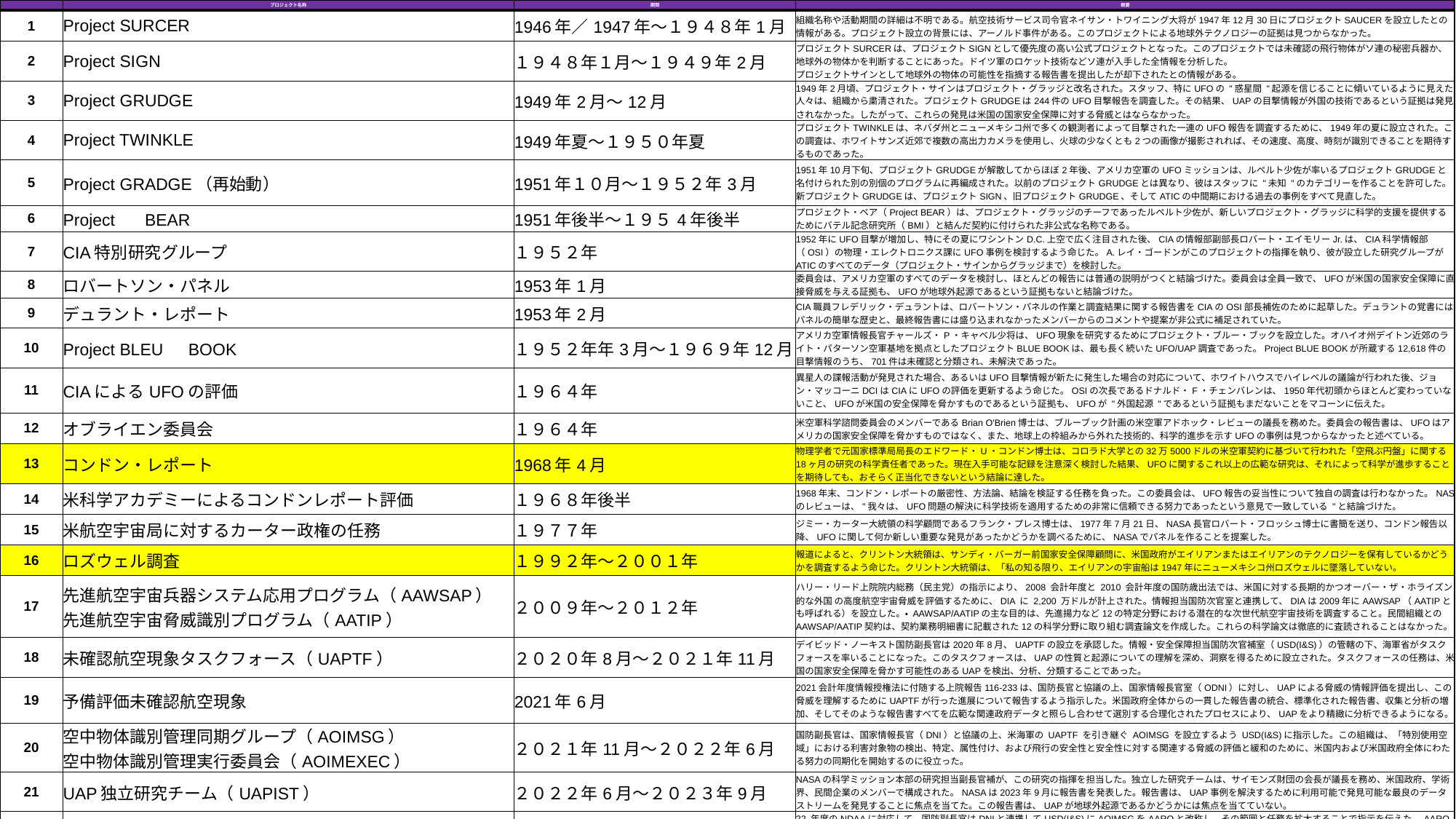

|  | プロジェクト名称 | 期間 | 概要 |
| --- | --- | --- | --- |
| 1 | Project SURCER | 1946年／1947年～１９４８年1月 | 組織名称や活動期間の詳細は不明である。航空技術サービス司令官ネイサン・トワイニング大将が1947年12月30日にプロジェクトSAUCERを設立したとの情報がある。プロジェクト設立の背景には、アーノルド事件がある。このプロジェクトによる地球外テクノロジーの証拠は見つからなかった。 |
| 2 | Project SIGN | １９４８年１月～１９４９年2月 | プロジェクトSURCERは、プロジェクトSIGNとして優先度の高い公式プロジェクトとなった。このプロジェクトでは未確認の飛行物体がソ連の秘密兵器か、地球外の物体かを判断することにあった。ドイツ軍のロケット技術などソ連が入手した全情報を分析した。 プロジェクトサインとして地球外の物体の可能性を指摘する報告書を提出したが却下されたとの情報がある。 |
| 3 | Project GRUDGE | 1949年2月～12月 | 1949年2月頃、プロジェクト・サインはプロジェクト・グラッジと改名された。スタッフ、特にUFOの "惑星間 "起源を信じることに傾いているように見えた人々は、組織から粛清された。プロジェクトGRUDGEは244件のUFO目撃報告を調査した。その結果、UAPの目撃情報が外国の技術であるという証拠は発見されなかった。したがって、これらの発見は米国の国家安全保障に対する脅威とはならなかった。 |
| 4 | Project TWINKLE | 1949年夏～１９５０年夏 | プロジェクトTWINKLEは、ネバダ州とニューメキシコ州で多くの観測者によって目撃された一連のUFO報告を調査するために、1949年の夏に設立された。この調査は、ホワイトサンズ近郊で複数の高出力カメラを使用し、火球の少なくとも2つの画像が撮影されれば、その速度、高度、時刻が識別できることを期待するものであった。 |
| 5 | Project GRADGE（再始動） | 1951年１０月～１９５２年3月 | 1951年10月下旬、プロジェクトGRUDGEが解散してからほぼ2年後、アメリカ空軍のUFOミッションは、ルペルト少佐が率いるプロジェクトGRUDGEと名付けられた別の別個のプログラムに再編成された。以前のプロジェクトGRUDGEとは異なり、彼はスタッフに "未知 "のカテゴリーを作ることを許可した。新プロジェクトGRUDGEは、プロジェクトSIGN、旧プロジェクトGRUDGE、そしてATICの中間期における過去の事例をすべて見直した。 |
| 6 | Project 　BEAR | 1951年後半～１９５4年後半 | プロジェクト・ベア（Project BEAR）は、プロジェクト・グラッジのチーフであったルペルト少佐が、新しいプロジェクト・グラッジに科学的支援を提供するためにバテル記念研究所（BMI）と結んだ契約に付けられた非公式な名称である。 |
| 7 | CIA特別研究グループ | １９５２年 | 1952年にUFO目撃が増加し、特にその夏にワシントンD.C.上空で広く注目された後、CIAの情報部副部長ロバート・エイモリーJr.は、CIA科学情報部（OSI）の物理・エレクトロニクス課にUFO事例を検討するよう命じた。A.レイ・ゴードンがこのプロジェクトの指揮を執り、彼が設立した研究グループがATICのすべてのデータ（プロジェクト・サインからグラッジまで）を検討した。 |
| 8 | ロバートソン・パネル | 1953年1月 | 委員会は、アメリカ空軍のすべてのデータを検討し、ほとんどの報告には普通の説明がつくと結論づけた。委員会は全員一致で、UFOが米国の国家安全保障に直接脅威を与える証拠も、UFOが地球外起源であるという証拠もないと結論づけた。 |
| 9 | デュラント・レポート | 1953年2月 | CIA職員フレデリック・デュラントは、ロバートソン・パネルの作業と調査結果に関する報告書をCIAのOSI部長補佐のために起草した。デュラントの覚書には、パネルの簡単な歴史と、最終報告書には盛り込まれなかったメンバーからのコメントや提案が非公式に補足されていた。 |
| 10 | Project BLEU　BOOK | １９５２年年3月～１９６９年12月 | アメリカ空軍情報長官チャールズ・P・キャベル少将は、UFO現象を研究するためにプロジェクト・ブルー・ブックを設立した。オハイオ州デイトン近郊のライト・パターソン空軍基地を拠点としたプロジェクトBLUE BOOKは、最も長く続いたUFO/UAP調査であった。Project BLUE BOOKが所蔵する12,618件の目撃情報のうち、701件は未確認と分類され、未解決であった。 |
| 11 | CIAによるUFOの評価 | １９６４年 | 異星人の諜報活動が発見された場合、あるいはUFO目撃情報が新たに発生した場合の対応について、ホワイトハウスでハイレベルの議論が行われた後、ジョン・マッコーニDCIはCIAにUFOの評価を更新するよう命じた。OSIの次長であるドナルド・F・チェンバレンは、1950年代初頭からほとんど変わっていないこと、UFOが米国の安全保障を脅かすものであるという証拠も、UFOが "外国起源 "であるという証拠もまだないことをマコーンに伝えた。 |
| 12 | オブライエン委員会 | １９６４年 | 米空軍科学諮問委員会のメンバーであるBrian O'Brien博士は、ブルーブック計画の米空軍アドホック・レビューの議長を務めた。委員会の報告書は、UFOはアメリカの国家安全保障を脅かすものではなく、また、地球上の枠組みから外れた技術的、科学的進歩を示すUFOの事例は見つからなかったと述べている。 |
| 13 | コンドン・レポート | 1968年4月 | 物理学者で元国家標準局局長のエドワード・U・コンドン博士は、コロラド大学との32万5000ドルの米空軍契約に基づいて行われた「空飛ぶ円盤」に関する18ヶ月の研究の科学責任者であった。現在入手可能な記録を注意深く検討した結果、UFOに関するこれ以上の広範な研究は、それによって科学が進歩することを期待しても、おそらく正当化できないという結論に達した。 |
| 14 | 米科学アカデミーによるコンドンレポート評価 | １９６８年後半 | 1968年末、コンドン・レポートの厳密性、方法論、結論を検証する任務を負った。この委員会は、UFO報告の妥当性について独自の調査は行わなかった。NASのレビューは、"我々は、UFO問題の解決に科学技術を適用するための非常に信頼できる努力であったという意見で一致している "と結論づけた。 |
| 15 | 米航空宇宙局に対するカーター政権の任務 | １９７７年 | ジミー・カーター大統領の科学顧問であるフランク・プレス博士は、1977年7月21日、NASA長官ロバート・フロッシュ博士に書簡を送り、コンドン報告以降、UFOに関して何か新しい重要な発見があったかどうかを調べるために、NASAでパネルを作ることを提案した。 |
| 16 | ロズウェル調査 | １９９２年～２００１年 | 報道によると、クリントン大統領は、サンディ・バーガー前国家安全保障顧問に、米国政府がエイリアンまたはエイリアンのテクノロジーを保有しているかどうかを調査するよう命じた。クリントン大統領は、「私の知る限り、エイリアンの宇宙船は1947年にニューメキシコ州ロズウェルに墜落していない。 |
| 17 | 先進航空宇宙兵器システム応用プログラム（AAWSAP） 先進航空宇宙脅威識別プログラム（AATIP） | ２００９年～２０１２年 | ハリー・リード上院院内総務（民主党）の指示により、2008 会計年度と 2010 会計年度の国防歳出法では、米国に対する長期的かつオーバー・ザ・ホライズン的な外国 の高度航空宇宙脅威を評価するために、DIA に 2,200 万ドルが計上された。情報担当国防次官室と連携して、DIAは2009年にAAWSAP（AATIPとも呼ばれる）を設立した。• AAWSAP/AATIPの主な目的は、先進揚力など12の特定分野における潜在的な次世代航空宇宙技術を調査すること。民間組織とのAAWSAP/AATIP契約は、契約業務明細書に記載された12の科学分野に取り組む調査論文を作成した。これらの科学論文は徹底的に査読されることはなかった。 |
| 18 | 未確認航空現象タスクフォース（UAPTF） | ２０２０年8月～２０２１年11月 | デイビッド・ノーキスト国防副長官は2020年8月、UAPTFの設立を承認した。情報・安全保障担当国防次官補室（USD(I&S)）の管轄の下、海軍省がタスクフォースを率いることになった。このタスクフォースは、UAPの性質と起源についての理解を深め、洞察を得るために設立された。タスクフォースの任務は、米国の国家安全保障を脅かす可能性のあるUAPを検出、分析、分類することであった。 |
| 19 | 予備評価未確認航空現象 | 2021年6月 | 2021会計年度情報授権法に付随する上院報告116-233は、国防長官と協議の上、国家情報長官室（ODNI）に対し、UAPによる脅威の情報評価を提出し、この脅威を理解するためにUAPTFが行った進展について報告するよう指示した。米国政府全体からの一貫した報告書の統合、標準化された報告書、収集と分析の増加、そしてそのような報告書すべてを広範な関連政府データと照らし合わせて選別する合理化されたプロセスにより、UAPをより精緻に分析できるようになる。 |
| 20 | 空中物体識別管理同期グループ（AOIMSG） 空中物体識別管理実行委員会（AOIMEXEC） | ２０２１年11月～２０２２年6月 | 国防副長官は、国家情報長官（DNI）と協議の上、米海軍の UAPTF を引き継ぐ AOIMSG を設立するよう USD(I&S)に指示した。この組織は、「特別使用空域」における利害対象物の検出、特定、属性付け、および飛行の安全性と安全性に対する関連する脅威の評価と緩和のために、米国内および米国政府全体にわたる努力の同期化を開始するのに役立った。 |
| 21 | UAP独立研究チーム（UAPIST） | ２０２２年6月～２０２３年9月 | NASAの科学ミッション本部の研究担当副長官補が、この研究の指揮を担当した。独立した研究チームは、サイモンズ財団の会長が議長を務め、米国政府、学術界、民間企業のメンバーで構成された。NASAは2023年9月に報告書を発表した。報告書は、UAP事例を解決するために利用可能で発見可能な最良のデータストリームを発見することに焦点を当てた。この報告書は、UAPが地球外起源であるかどうかには焦点を当てていない。 |
| 22 | 全ドメイン異常解決オフィス（AARO） | ２０２２年7月15日設置 | 22 年度のNDAAに対応して、国防副長官はDNIと連携してUSD(I&S)にAOIMSGをAAROと改称し、その範囲と任務を拡大することで指示を伝えた。AAROは4つの機能（分析、作戦、科学技術（S&T）、戦略的コミュニケーション）を中心に組織された。AARO は、ICとS&Tの分析技術慣行の開発、科学試験計画の実施、安全な被聴取者報告プログラ ムの実施、DoDとIC全体のUAP 収集と報告の標準化に取り組んでいる。 |